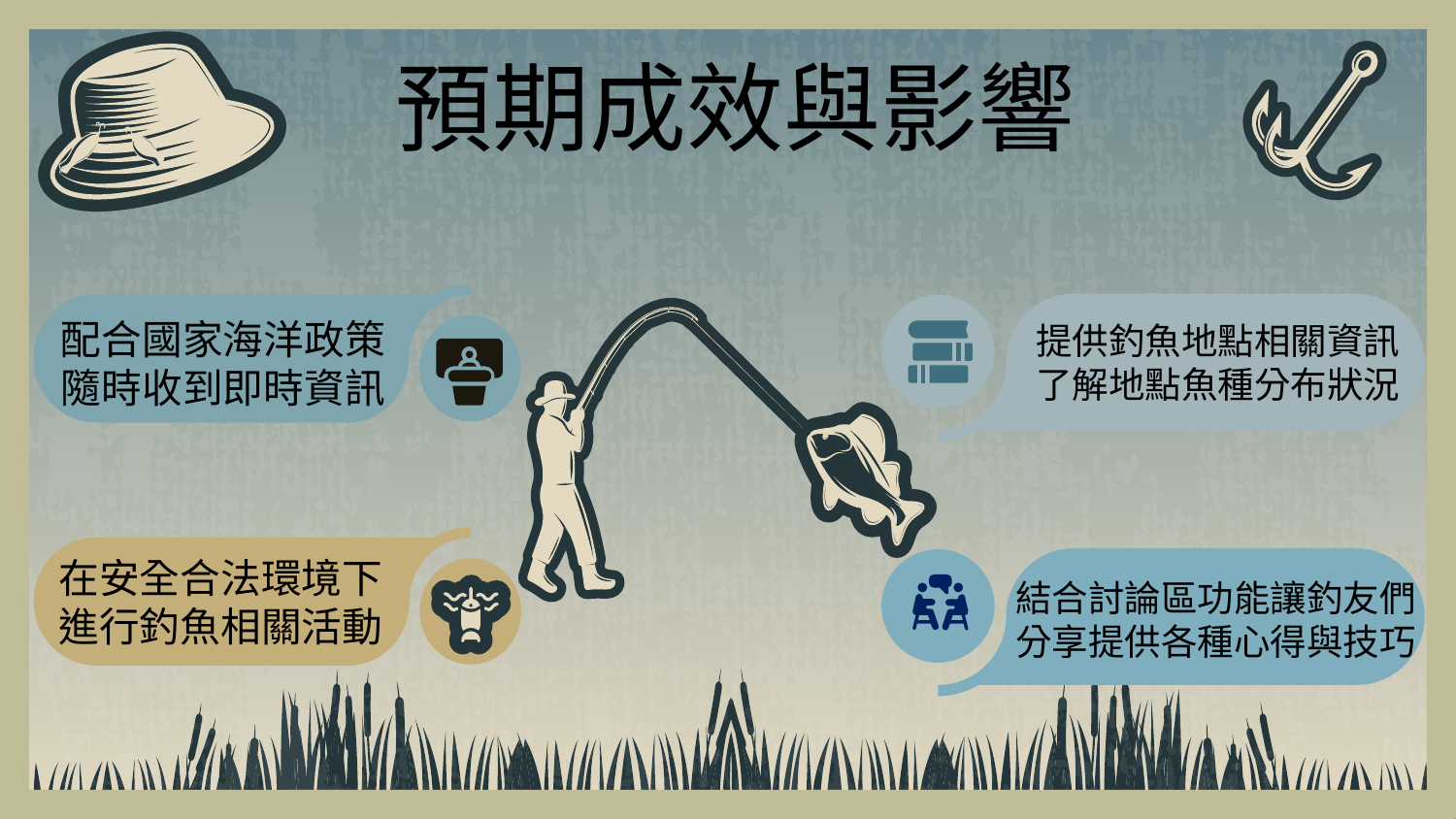

預期成效與影響

配合國家海洋政策
隨時收到即時資訊

提供釣魚地點相關資訊了解地點魚種分布狀況

在安全合法環境下
進行釣魚相關活動

結合討論區功能讓釣友們
分享提供各種心得與技巧